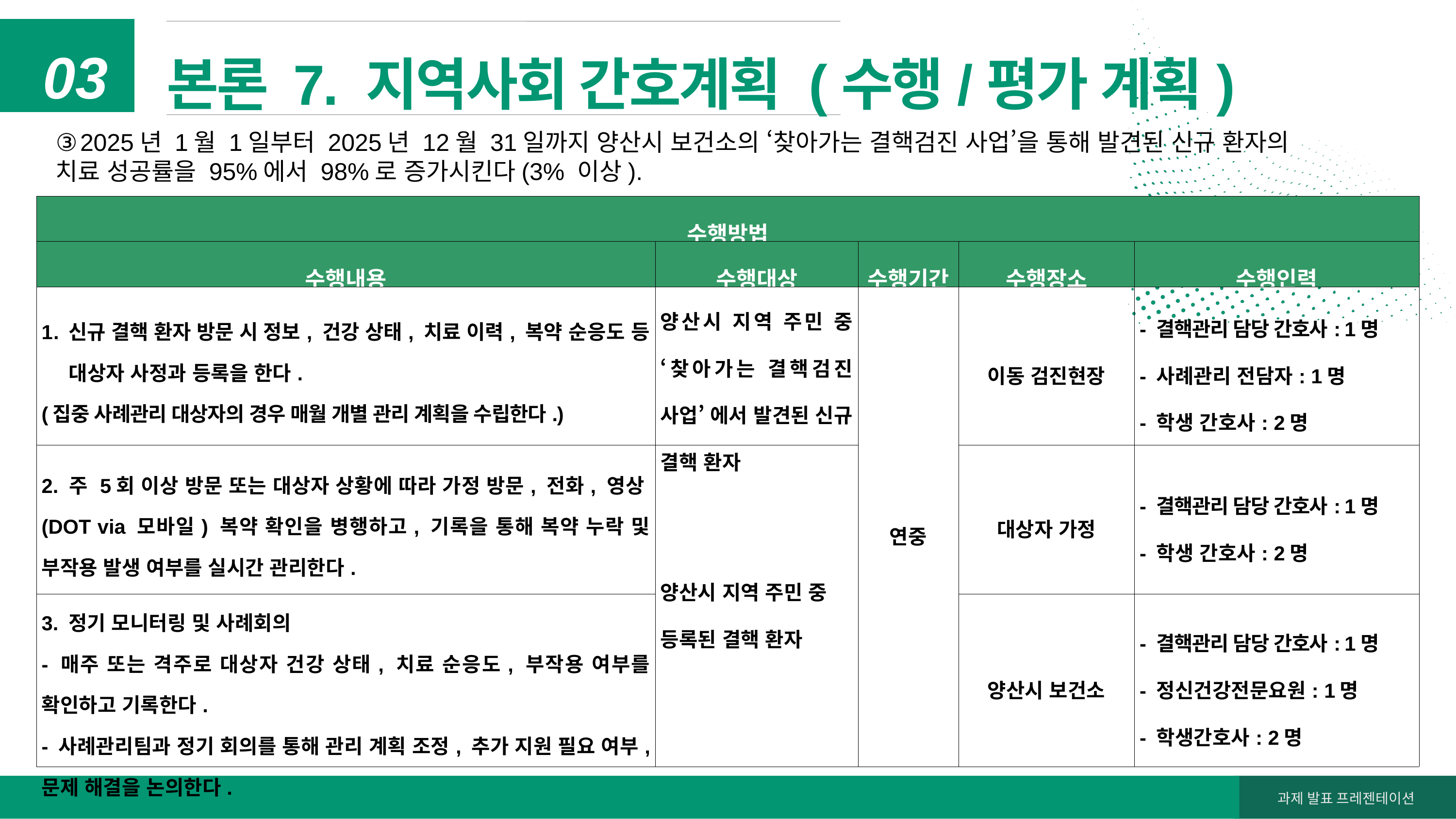

본론 7. 지역사회 간호계획 (수행/평가 계획)
03

③ 2025년 1월 1일부터 2025년 12월 31일까지 양산시 보건소의 ‘찾아가는 결핵검진 사업’을 통해 발견된 신규 환자의
치료 성공률을 95%에서 98%로 증가시킨다(3% 이상).

| 수행방법 |  |  |  |  |
| --- | --- | --- | --- | --- |
| 수행내용 | 수행대상 | 수행기간 | 수행장소 | 수행인력 |
| 신규 결핵 환자 방문 시 정보, 건강 상태, 치료 이력, 복약 순응도 등 대상자 사정과 등록을 한다. (집중 사례관리 대상자의 경우 매월 개별 관리 계획을 수립한다.) | 양산시 지역 주민 중 ‘찾아가는 결핵검진 사업’ 에서 발견된 신규 결핵 환자 | 연중 | 이동 검진현장 | - 결핵관리 담당 간호사: 1명 - 사례관리 전담자: 1명 - 학생 간호사: 2명 |
| 2. 주 5회 이상 방문 또는 대상자 상황에 따라 가정 방문, 전화, 영상(DOT via 모바일) 복약 확인을 병행하고, 기록을 통해 복약 누락 및 부작용 발생 여부를 실시간 관리한다. | 양산시 지역 주민 중 등록된 결핵 환자 |  | 대상자 가정 | - 결핵관리 담당 간호사: 1명 - 학생 간호사: 2명 |
| 3. 정기 모니터링 및 사례회의 - 매주 또는 격주로 대상자 건강 상태, 치료 순응도, 부작용 여부를 확인하고 기록한다. - 사례관리팀과 정기 회의를 통해 관리 계획 조정, 추가 지원 필요 여부, 문제 해결을 논의한다. |  |  | 양산시 보건소 | - 결핵관리 담당 간호사: 1명 - 정신건강전문요원: 1명 - 학생간호사: 2명 |

과제 발표 프레젠테이션